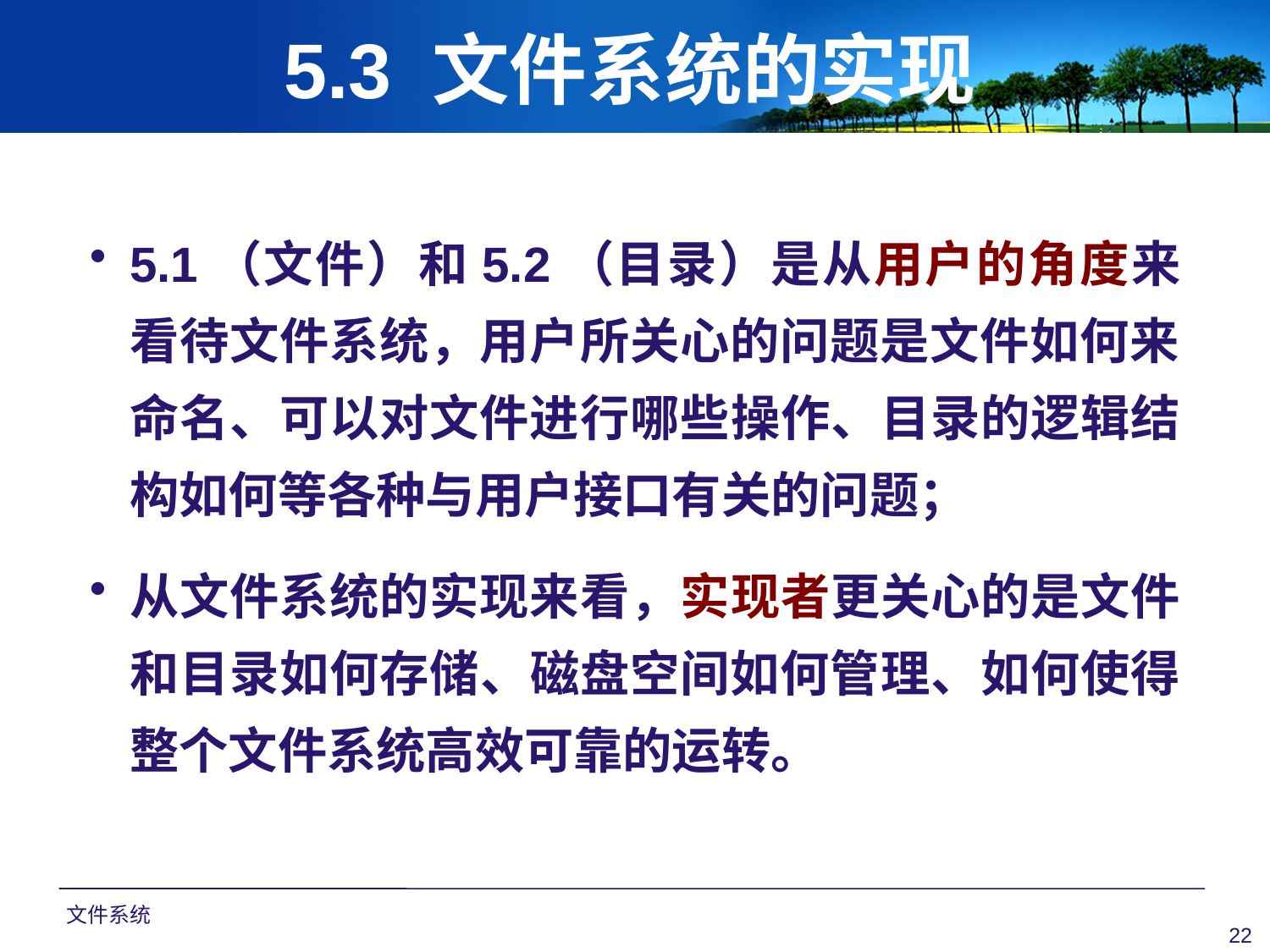

# 5.3 文件系统的实现
5.1（文件）和5.2（目录）是从用户的角度来看待文件系统，用户所关心的问题是文件如何来命名、可以对文件进行哪些操作、目录的逻辑结构如何等各种与用户接口有关的问题；
从文件系统的实现来看，实现者更关心的是文件和目录如何存储、磁盘空间如何管理、如何使得整个文件系统高效可靠的运转。
文件系统
22